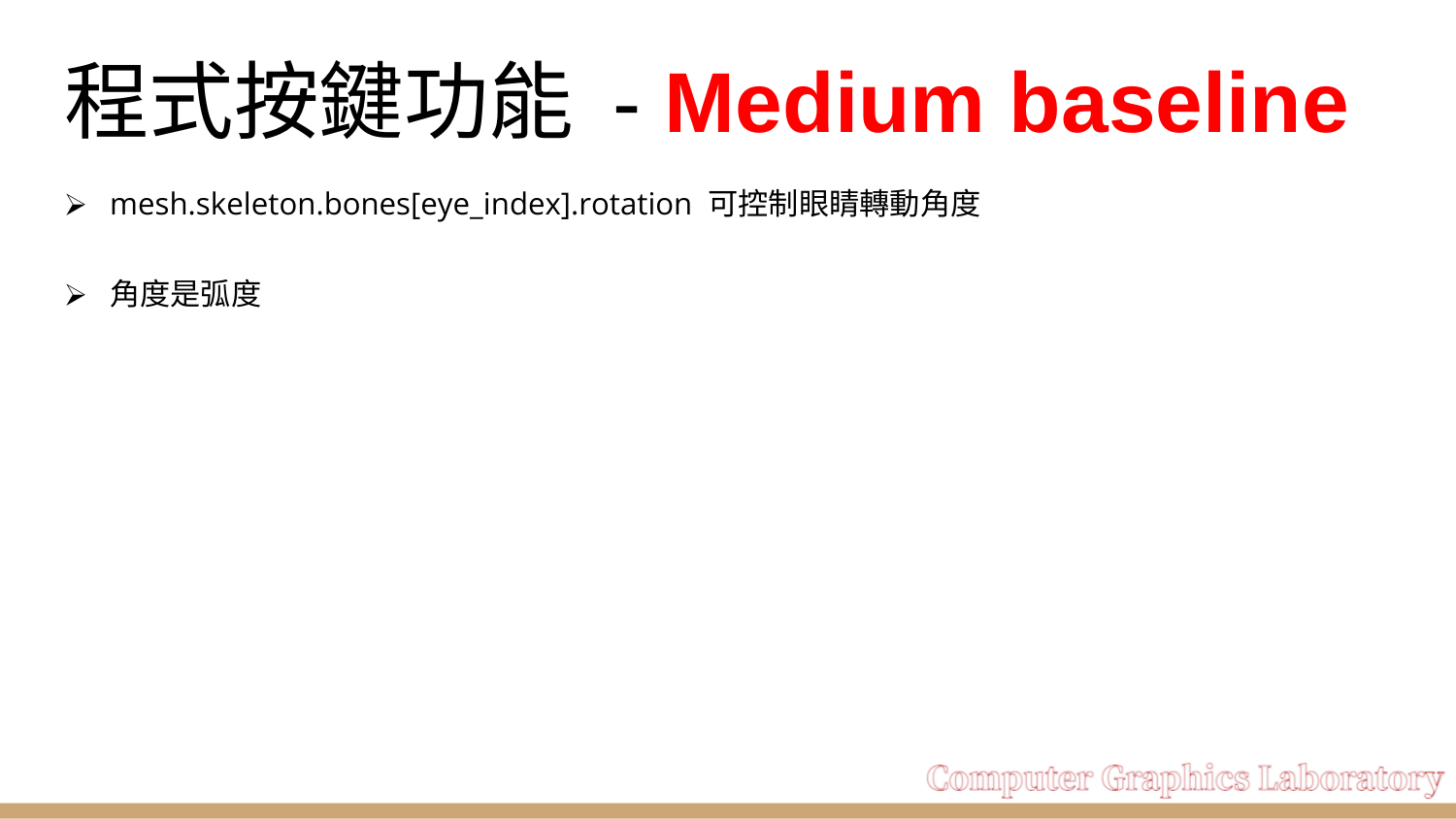

# 程式按鍵功能 - Medium baseline
mesh.skeleton.bones[eye_index].rotation 可控制眼睛轉動角度
角度是弧度